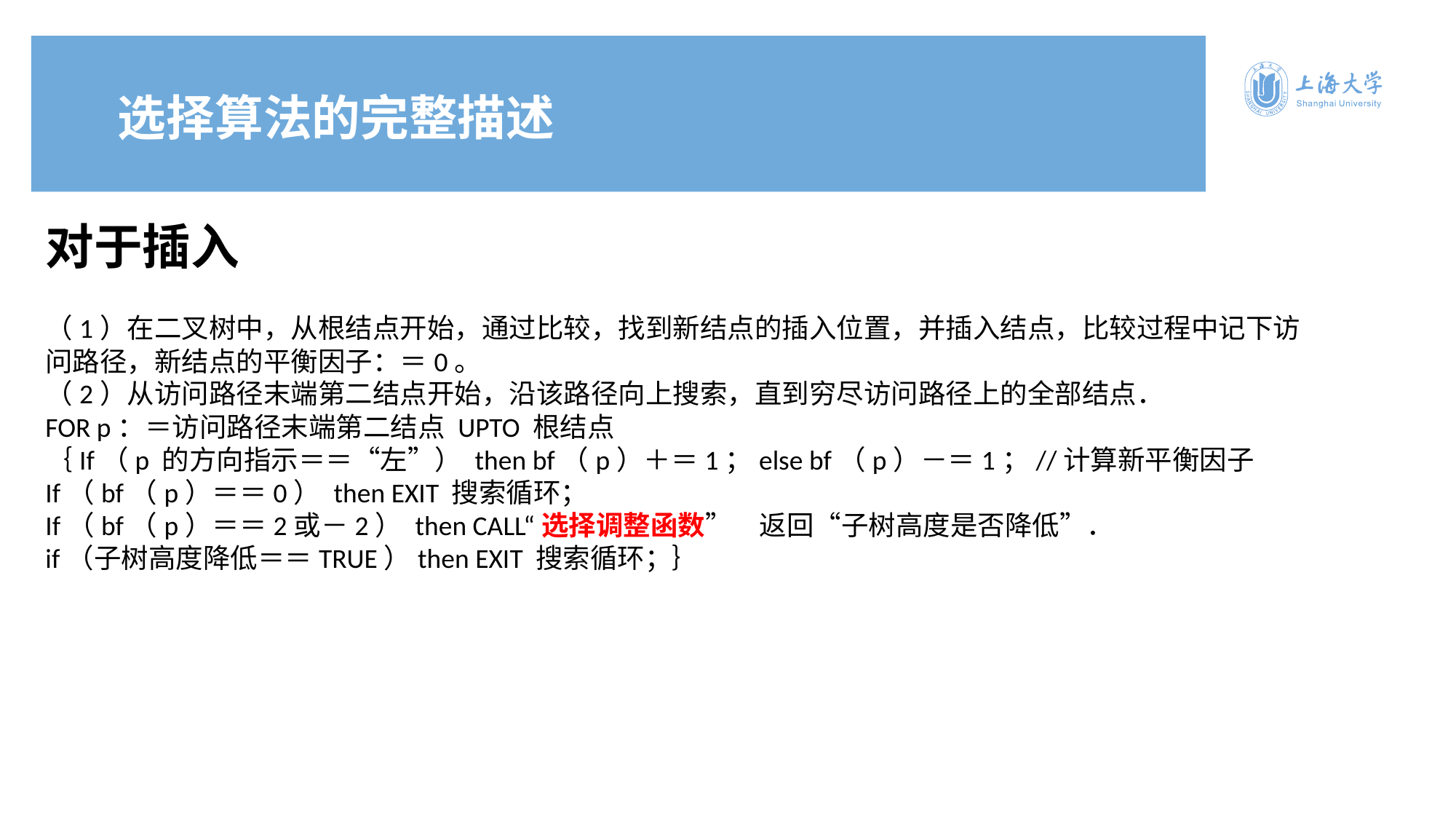

选择算法的完整描述

对于插入
e7d195523061f1c0d318120d6aeaf1b6ccceb6ba3da59c0775C5DE19DDDEBC09ED96DBD9900D9848D623ECAD1D4904B78047D0015C22C8BE97228BE8B5BFF08FE7A3AE04126DA07312A96C0F69F9BAB74C46B725AFB1A708D984D37AD95344670D96AF8C99654830F8DAEB8AF963DFE993C5D0331C1EA2F2EA108BE97C097A48A3D9250F9A4B2FBB
（1）在二叉树中，从根结点开始，通过比较，找到新结点的插入位置，并插入结点，比较过程中记下访
问路径，新结点的平衡因子：＝0。
（2）从访问路径末端第二结点开始，沿该路径向上搜索，直到穷尽访问路径上的全部结点．
FOR p：＝访问路径末端第二结点 UPTO 根结点
｛If（p 的方向指示＝＝“左”） then bf（p）＋＝1；else bf（p）－＝1；//计算新平衡因子
If（bf（p）＝＝0） then EXIT 搜索循环；
If（bf（p）＝＝2或－2） then CALL“选择调整函数”返回“子树高度是否降低”．
if（子树高度降低＝＝TRUE）then EXIT 搜索循环；｝